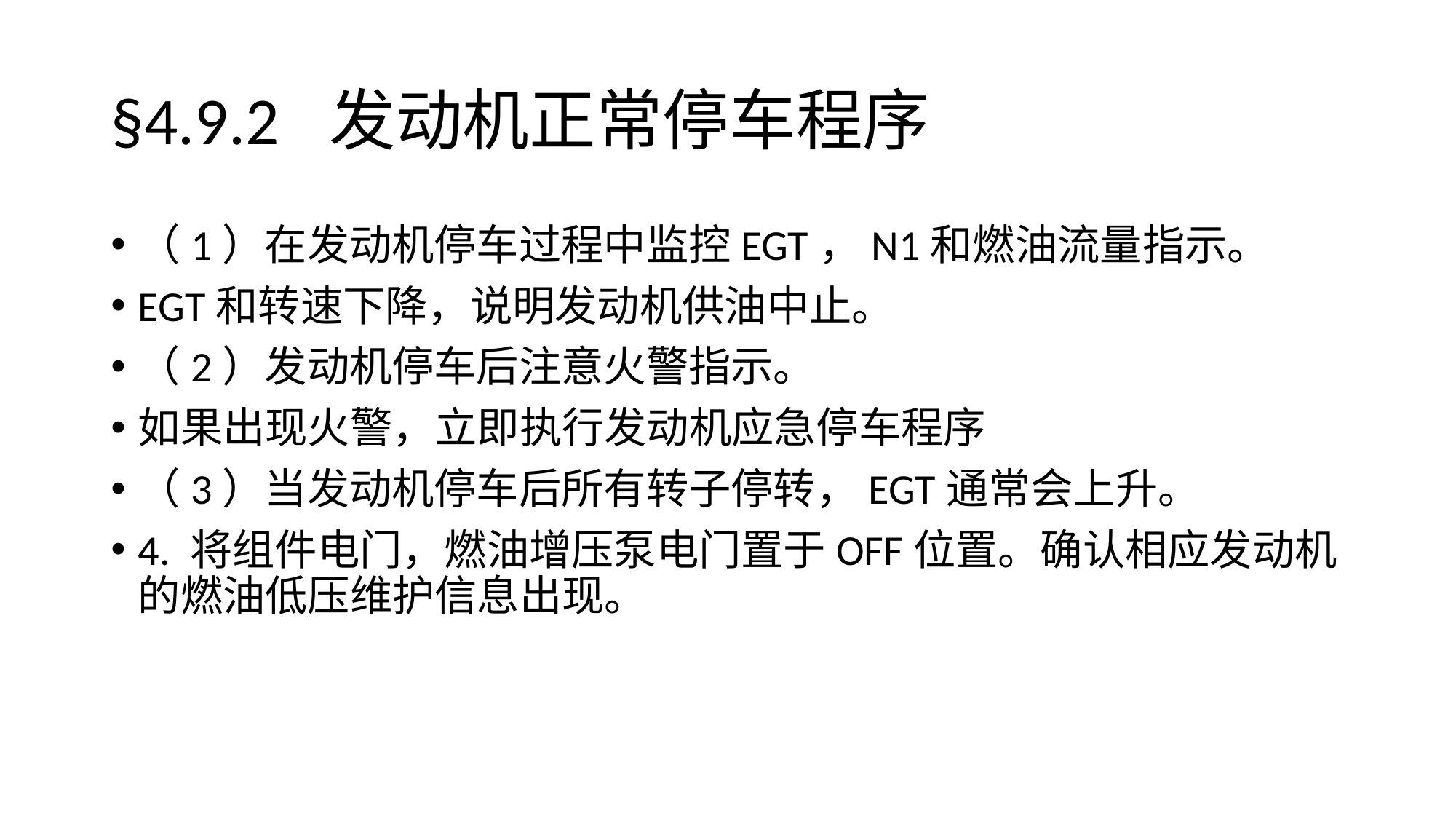

# §4.9.2	发动机正常停车程序
（1）在发动机停车过程中监控EGT，N1和燃油流量指示。
EGT和转速下降，说明发动机供油中止。
（2）发动机停车后注意火警指示。
如果出现火警，立即执行发动机应急停车程序
（3）当发动机停车后所有转子停转，EGT通常会上升。
4. 将组件电门，燃油增压泵电门置于OFF位置。确认相应发动机的燃油低压维护信息出现。